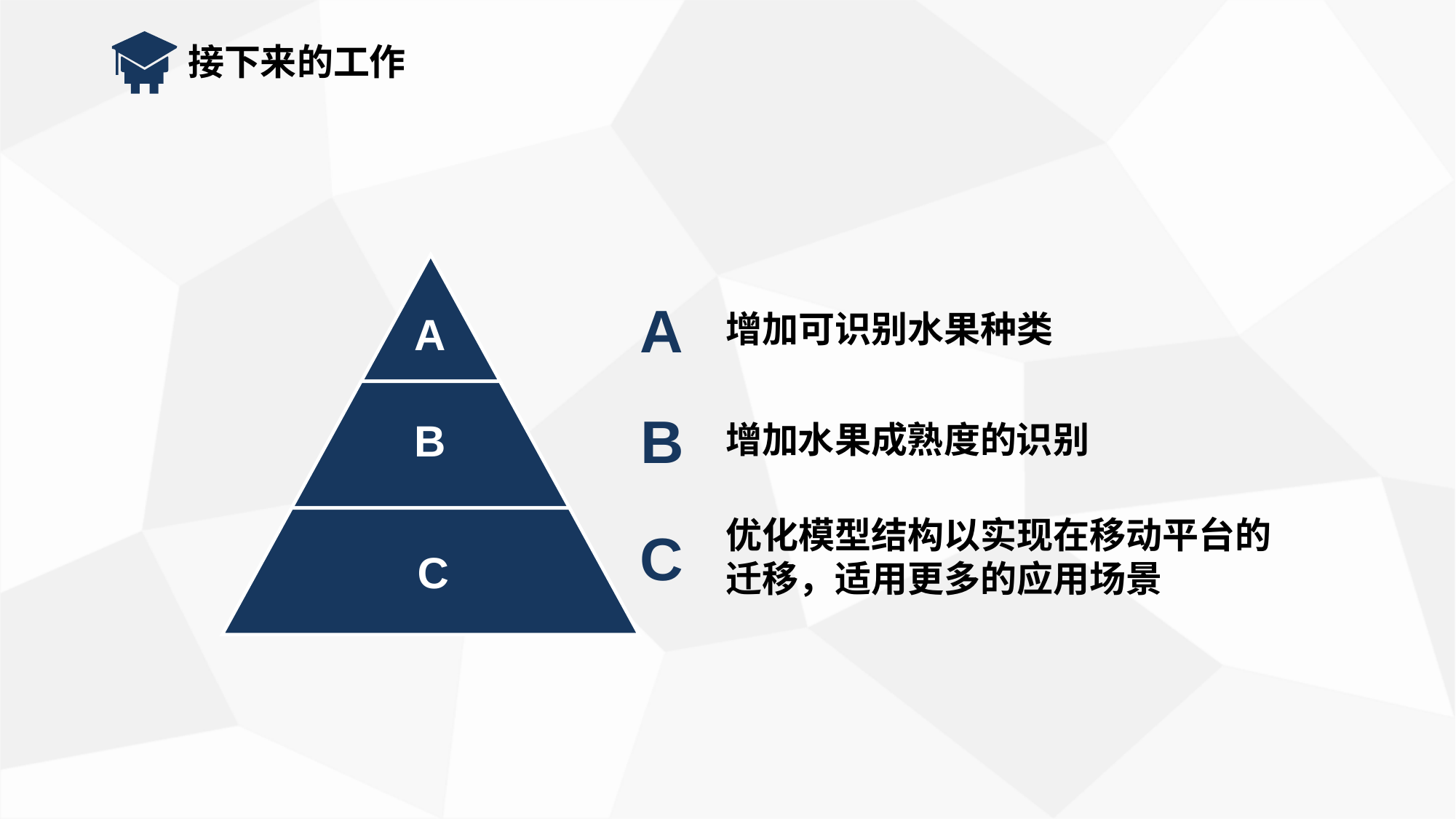

接下来的工作

A
增加可识别水果种类
A
B
增加水果成熟度的识别
B
优化模型结构以实现在移动平台的迁移，适用更多的应用场景

C
C